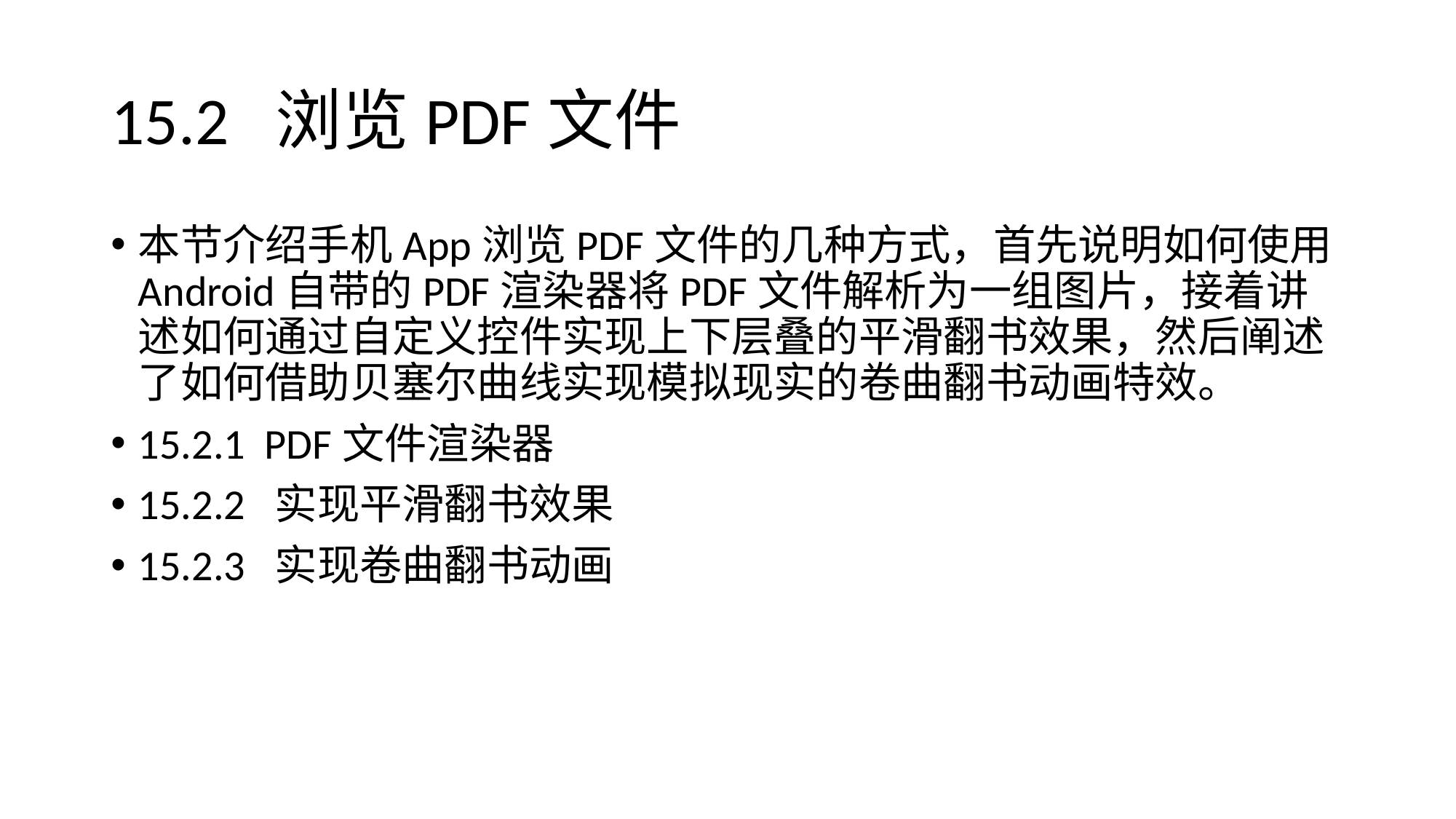

# 15.2  浏览PDF文件
本节介绍手机App浏览PDF文件的几种方式，首先说明如何使用Android自带的PDF渲染器将PDF文件解析为一组图片，接着讲述如何通过自定义控件实现上下层叠的平滑翻书效果，然后阐述了如何借助贝塞尔曲线实现模拟现实的卷曲翻书动画特效。
15.2.1  PDF文件渲染器
15.2.2  实现平滑翻书效果
15.2.3  实现卷曲翻书动画